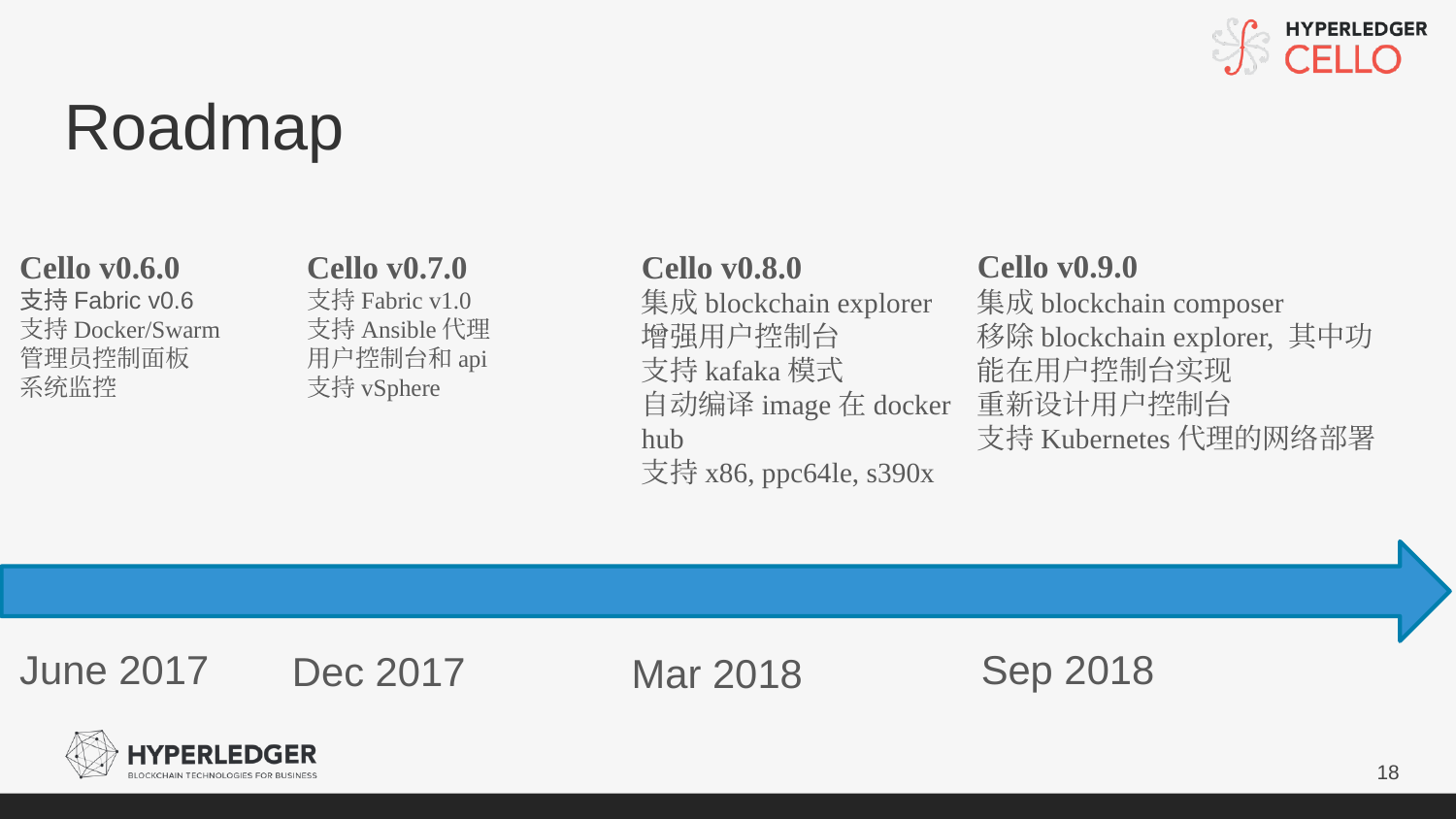

# Roadmap
Cello v0.9.0
集成blockchain composer
移除blockchain explorer, 其中功能在用户控制台实现
重新设计用户控制台
支持Kubernetes代理的网络部署
Cello v0.8.0
集成blockchain explorer
增强用户控制台
支持kafaka模式
自动编译image在docker hub
支持x86, ppc64le, s390x
Cello v0.6.0
支持Fabric v0.6
支持Docker/Swarm
管理员控制面板
系统监控

Cello v0.7.0
支持Fabric v1.0
支持Ansible代理
用户控制台和api
支持vSphere

June 2017
Sep 2018
Dec 2017
Mar 2018
18